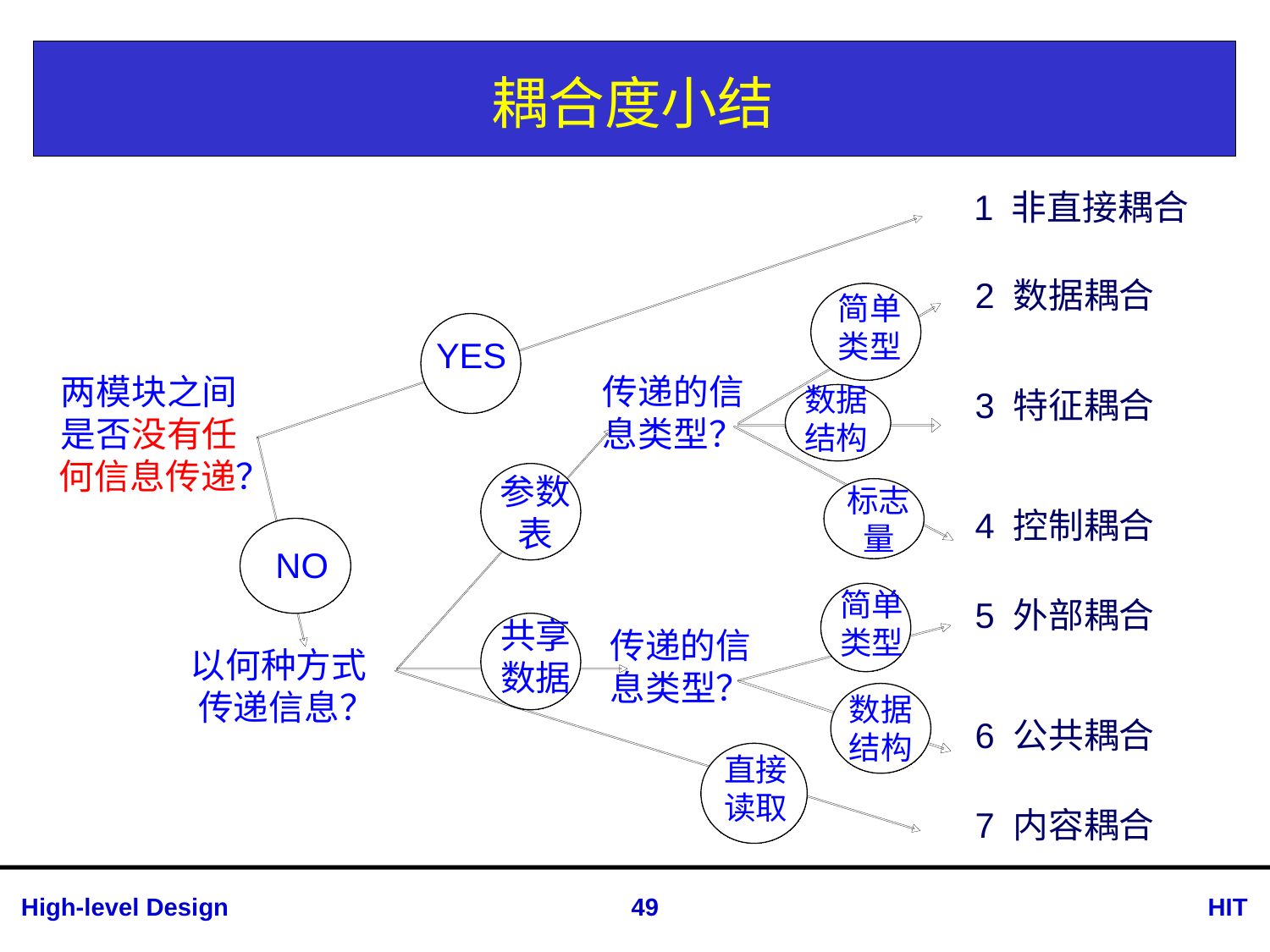

# 耦合度小结
1 非直接耦合

2 数据耦合

简单
类型

YES
传递的信
息类型？
两模块之间
是否没有任
   何信息传递？

数据
结构
3 特征耦合

参数
表

标志
量

4 控制耦合
4

NO

简单
类型
5 外部耦合

共享
数据

5
传递的信
息类型？

以何种方式
 传递信息？

数据
结构

6 公共耦合
直接
读取

7 内容耦合